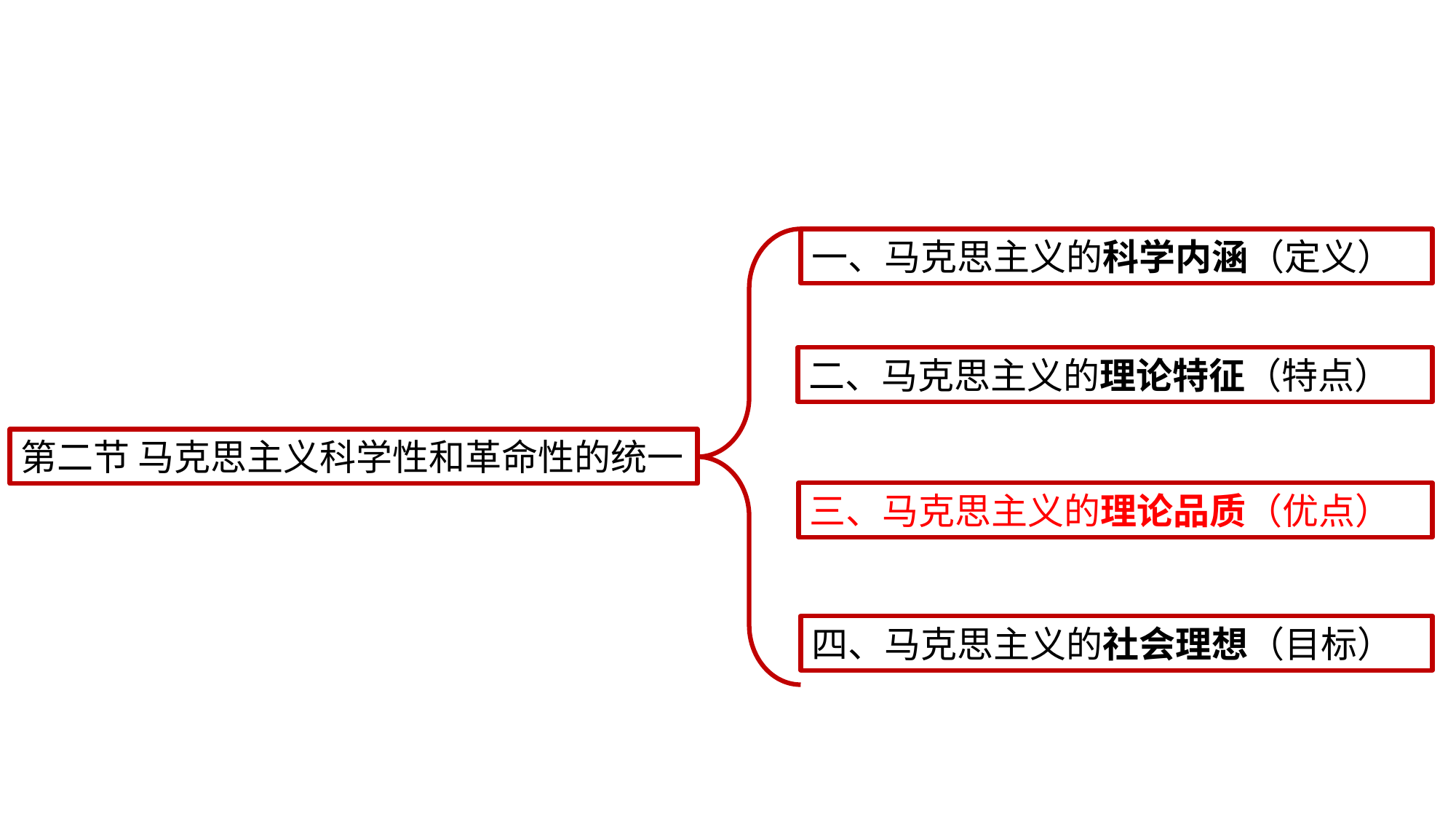

一、马克思主义的科学内涵（定义）
二、马克思主义的理论特征（特点）
第二节 马克思主义科学性和革命性的统一
三、马克思主义的理论品质（优点）
四、马克思主义的社会理想（目标）